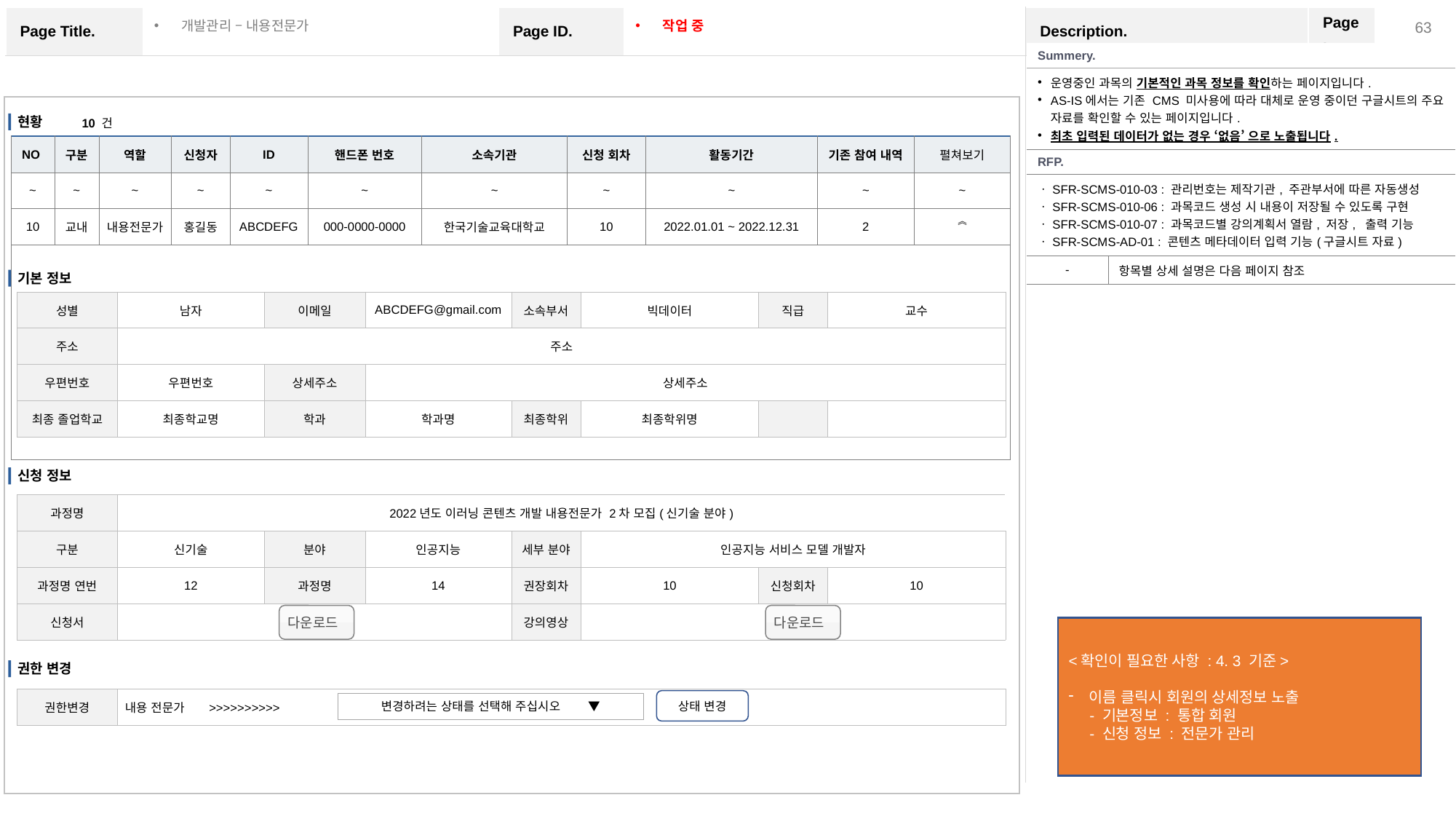

개발관리 – 내용전문가
작업 중
| Summery. |  |
| --- | --- |
| 운영중인 과목의 기본적인 과목 정보를 확인하는 페이지입니다. AS-IS에서는 기존 CMS 미사용에 따라 대체로 운영 중이던 구글시트의 주요 자료를 확인할 수 있는 페이지입니다. 최초 입력된 데이터가 없는 경우 ‘없음’ 으로 노출됩니다. |  |
| RFP. |  |
| ㆍSFR-SCMS-010-03 : 관리번호는 제작기관, 주관부서에 따른 자동생성 ㆍSFR-SCMS-010-06 : 과목코드 생성 시 내용이 저장될 수 있도록 구현 ㆍSFR-SCMS-010-07 : 과목코드별 강의계획서 열람, 저장, 출력 기능 ㆍSFR-SCMS-AD-01 : 콘텐츠 메타데이터 입력 기능(구글시트 자료) |  |
| - | 항목별 상세 설명은 다음 페이지 참조 |

현황
10 건

| NO | 구분 | 역할 | 신청자 | ID | 핸드폰 번호 | 소속기관 | 신청 회차 | 활동기간 | 기존 참여 내역 | 펼쳐보기 |
| --- | --- | --- | --- | --- | --- | --- | --- | --- | --- | --- |
| ~ | ~ | ~ | ~ | ~ | ~ | ~ | ~ | ~ | ~ | ~ |
| 10 | 교내 | 내용전문가 | 홍길동 | ABCDEFG | 000-0000-0000 | 한국기술교육대학교 | 10 | 2022.01.01 ~ 2022.12.31 | 2 | ︽ |
|  |  |  |  |  |  |  |  |  |  |  |
기본 정보

| 성별 | 남자 | 이메일 | ABCDEFG@gmail.com | 소속부서 | 빅데이터 | 직급 | 교수 |
| --- | --- | --- | --- | --- | --- | --- | --- |
| 주소 | 주소 |  |  |  |  |  |  |
| 우편번호 | 우편번호 | 상세주소 | 상세주소 |  |  |  |  |
| 최종 졸업학교 | 최종학교명 | 학과 | 학과명 | 최종학위 | 최종학위명 |  |  |
신청 정보

| 과정명 | 2022년도 이러닝 콘텐츠 개발 내용전문가 2차 모집(신기술 분야) |  |  |  |  |  |  |
| --- | --- | --- | --- | --- | --- | --- | --- |
| 구분 | 신기술 | 분야 | 인공지능 | 세부 분야 | 인공지능 서비스 모델 개발자 |  |  |
| 과정명 연번 | 12 | 과정명 | 14 | 권장회차 | 10 | 신청회차 | 10 |
| 신청서 |  |  |  | 강의영상 |  |  |  |

다운로드

다운로드
<확인이 필요한 사항 : 4. 3 기준>

이름 클릭시 회원의 상세정보 노출
     - 기본정보 : 통합 회원
     - 신청 정보 : 전문가 관리
권한 변경

| 권한변경 | 내용 전문가 >>>>>>>>>> |
| --- | --- |
상태 변경
변경하려는 상태를 선택해 주십시오        ▼